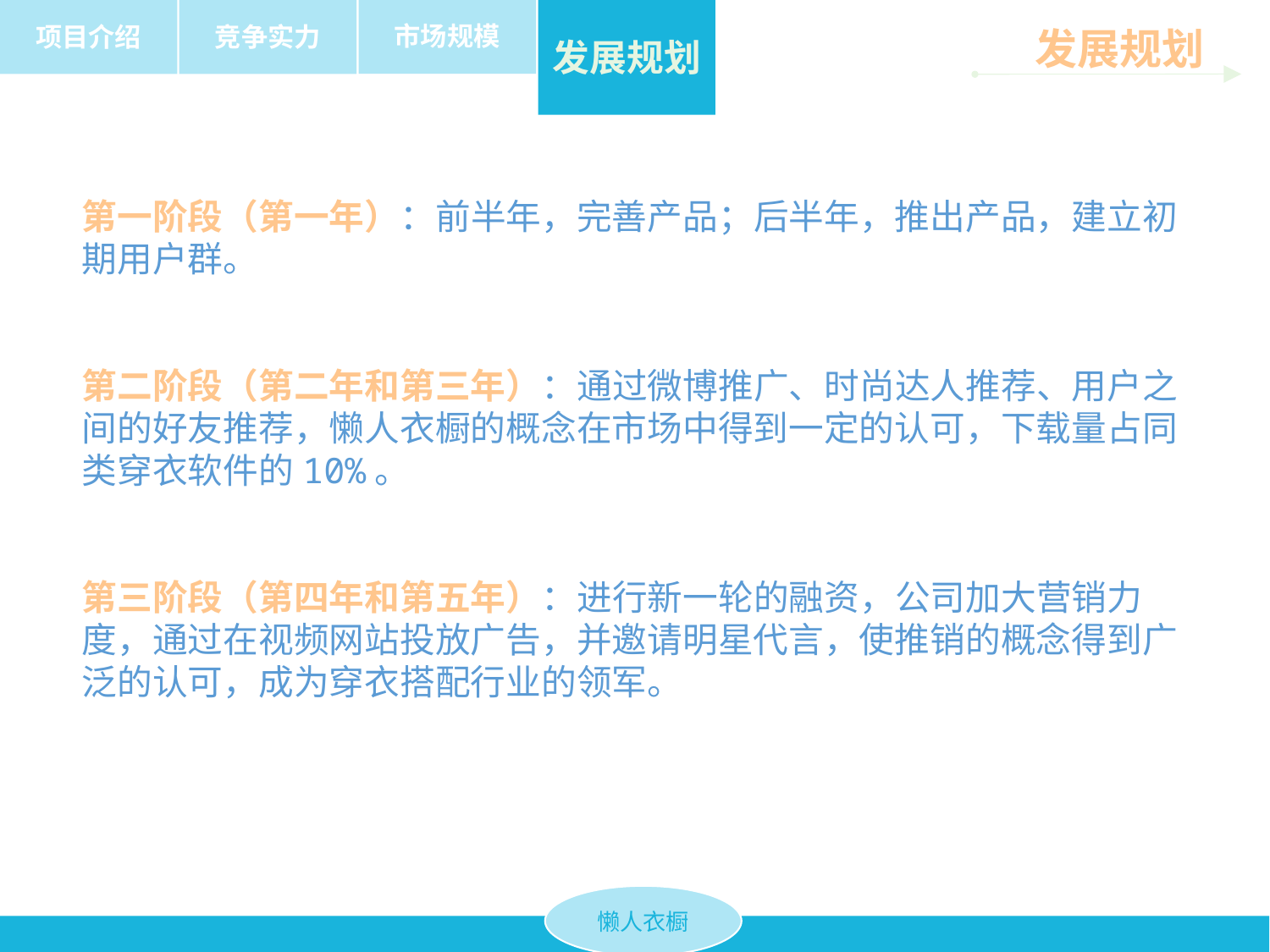

市场规模
项目介绍
竞争实力
发展规划
发展规划

第一阶段（第一年）：前半年，完善产品；后半年，推出产品，建立初期用户群。

第二阶段（第二年和第三年）：通过微博推广、时尚达人推荐、用户之间的好友推荐，懒人衣橱的概念在市场中得到一定的认可，下载量占同类穿衣软件的10%。

第三阶段（第四年和第五年）：进行新一轮的融资，公司加大营销力度，通过在视频网站投放广告，并邀请明星代言，使推销的概念得到广泛的认可，成为穿衣搭配行业的领军。

懒人衣橱